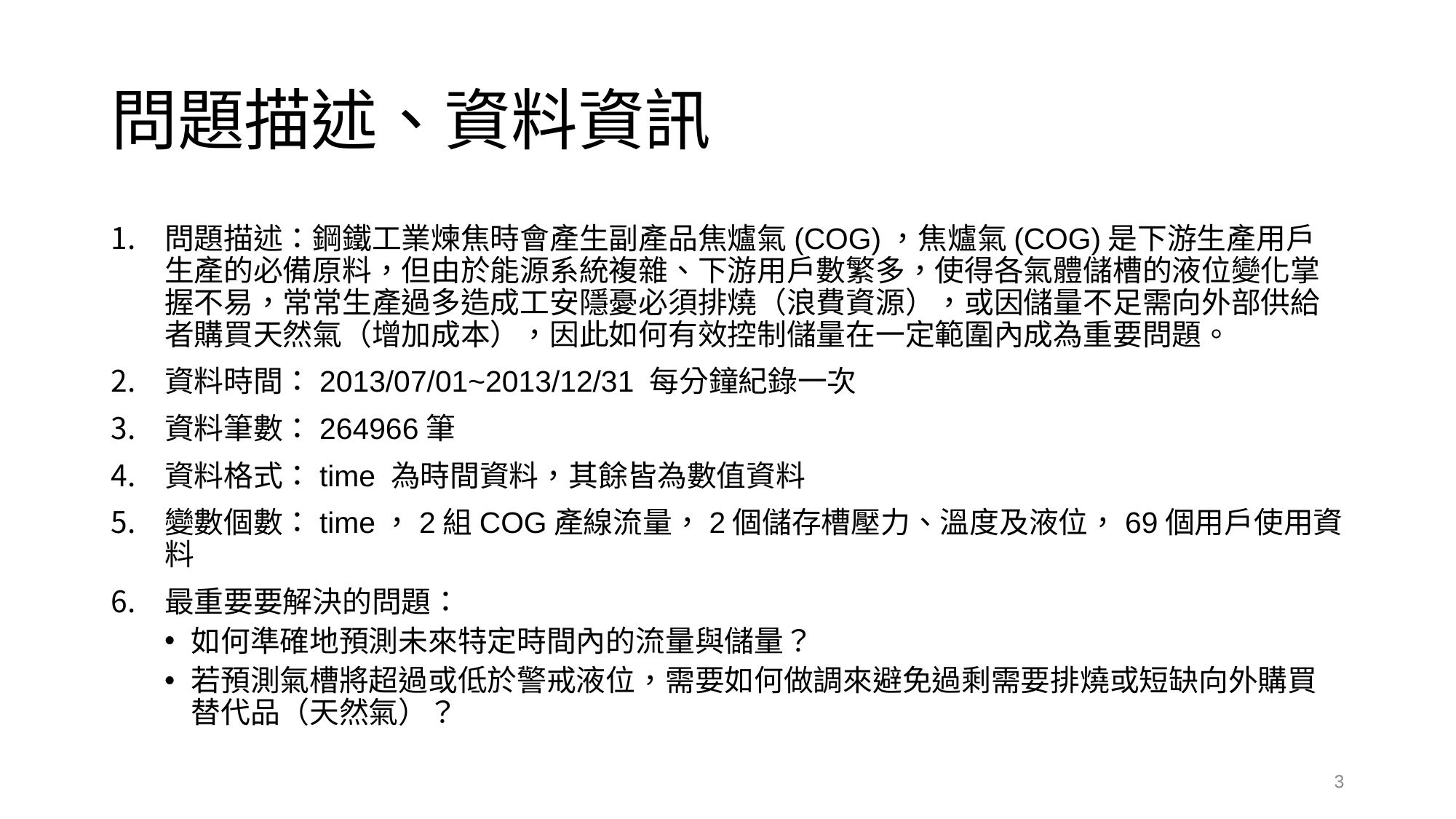

# 問題描述、資料資訊
問題描述：鋼鐵工業煉焦時會產生副產品焦爐氣(COG)，焦爐氣(COG)是下游生產用戶生產的必備原料，但由於能源系統複雜、下游用戶數繁多，使得各氣體儲槽的液位變化掌握不易，常常生產過多造成工安隱憂必須排燒（浪費資源），或因儲量不足需向外部供給者購買天然氣（增加成本），因此如何有效控制儲量在一定範圍內成為重要問題。
資料時間：2013/07/01~2013/12/31 每分鐘紀錄一次
資料筆數：264966筆
資料格式：time 為時間資料，其餘皆為數值資料
變數個數：time，2組COG產線流量，2個儲存槽壓力、溫度及液位，69個用戶使用資料
最重要要解決的問題：
如何準確地預測未來特定時間內的流量與儲量？
若預測氣槽將超過或低於警戒液位，需要如何做調來避免過剩需要排燒或短缺向外購買替代品（天然氣）？

3